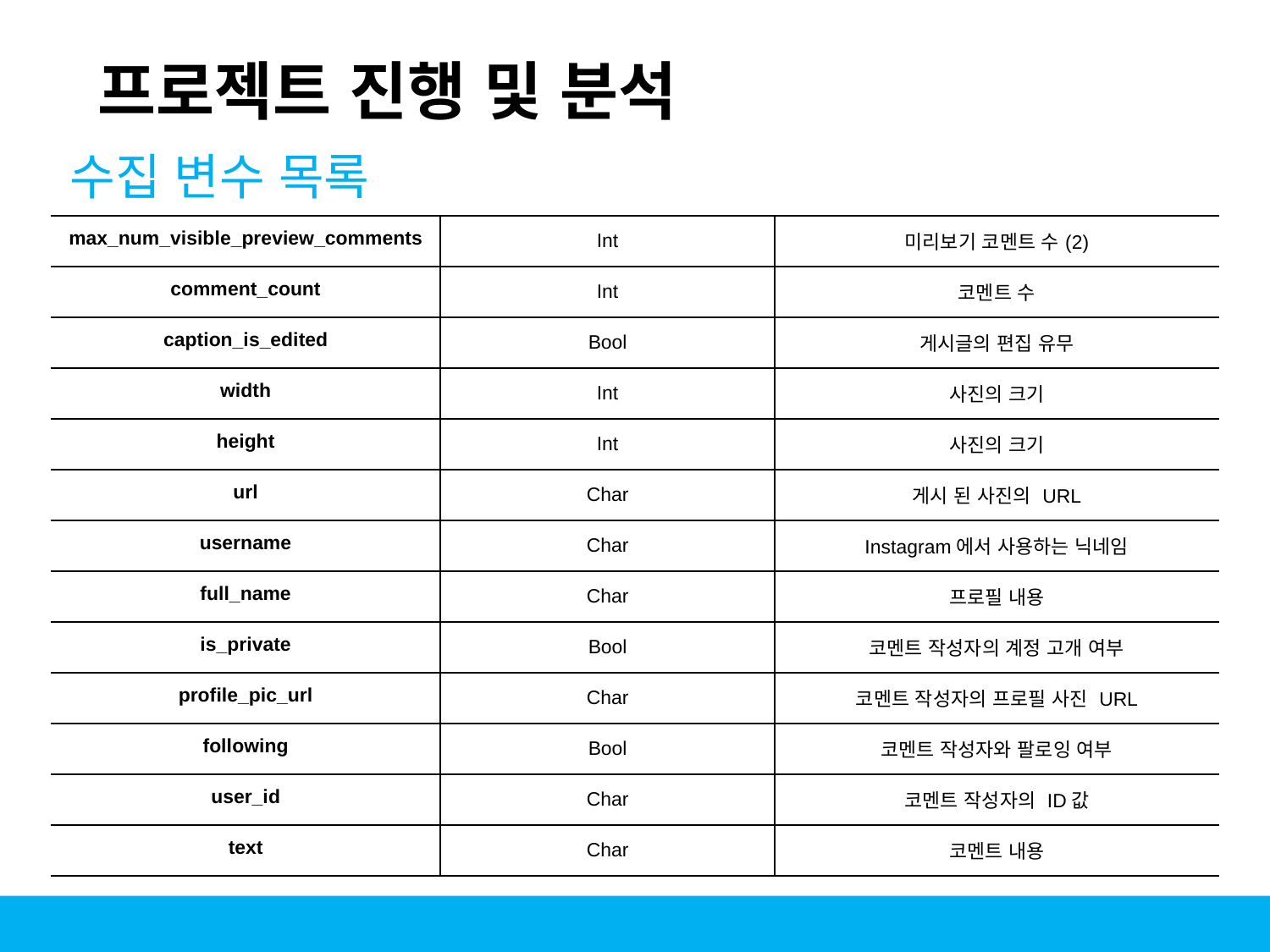

프로젝트 진행 및 분석
수집 변수 목록
| max\_num\_visible\_preview\_comments | Int | 미리보기 코멘트 수(2) |
| --- | --- | --- |
| comment\_count | Int | 코멘트 수 |
| caption\_is\_edited | Bool | 게시글의 편집 유무 |
| width | Int | 사진의 크기 |
| height | Int | 사진의 크기 |
| url | Char | 게시 된 사진의 URL |
| username | Char | Instagram에서 사용하는 닉네임 |
| full\_name | Char | 프로필 내용 |
| is\_private | Bool | 코멘트 작성자의 계정 고개 여부 |
| profile\_pic\_url | Char | 코멘트 작성자의 프로필 사진 URL |
| following | Bool | 코멘트 작성자와 팔로잉 여부 |
| user\_id | Char | 코멘트 작성자의 ID값 |
| text | Char | 코멘트 내용 |